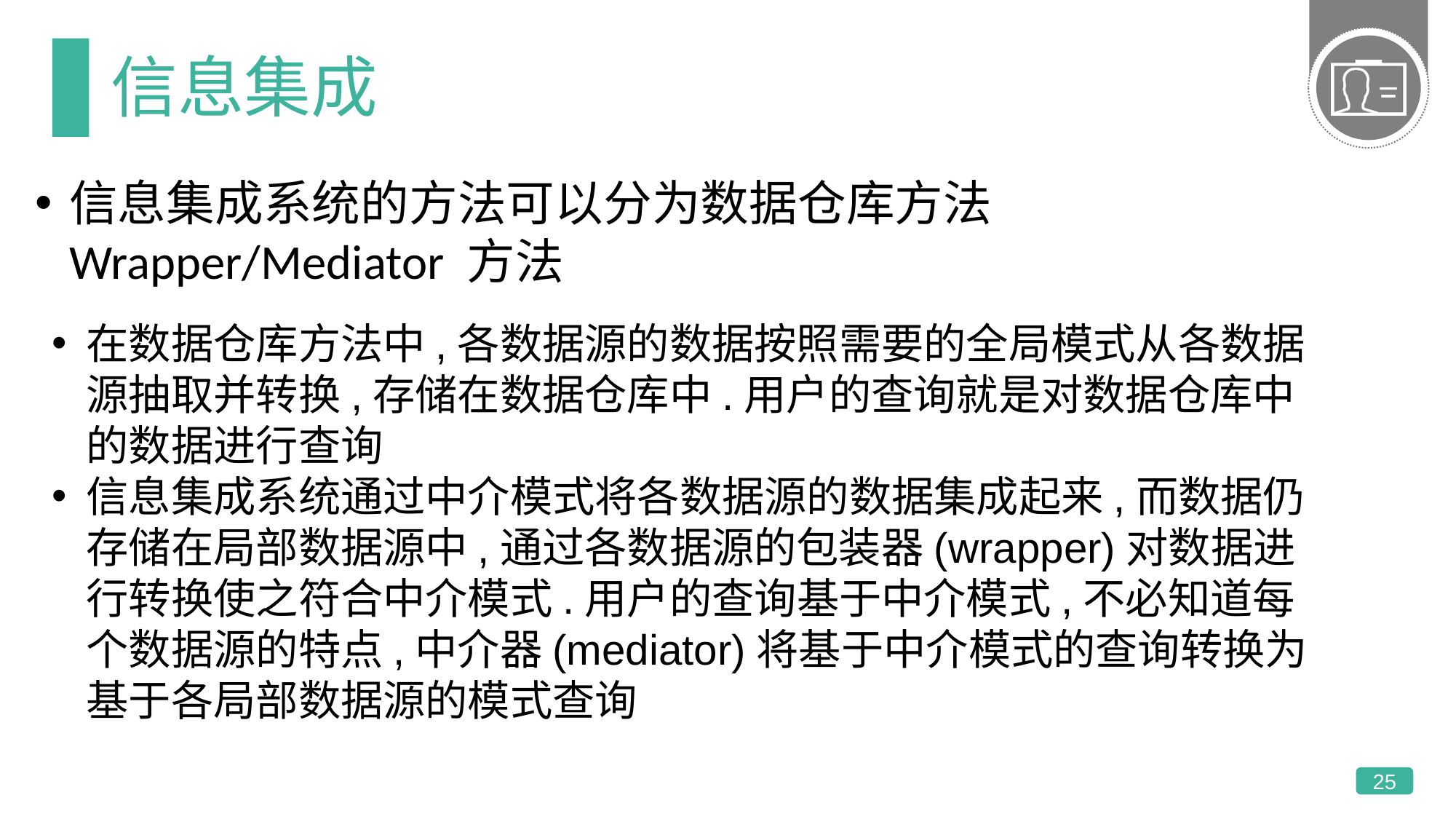

# 信息集成
信息集成系统的方法可以分为数据仓库方法Wrapper/Mediator 方法
在数据仓库方法中,各数据源的数据按照需要的全局模式从各数据源抽取并转换,存储在数据仓库中.用户的查询就是对数据仓库中的数据进行查询
信息集成系统通过中介模式将各数据源的数据集成起来,而数据仍存储在局部数据源中,通过各数据源的包装器(wrapper)对数据进行转换使之符合中介模式.用户的查询基于中介模式,不必知道每个数据源的特点,中介器(mediator)将基于中介模式的查询转换为基于各局部数据源的模式查询
25